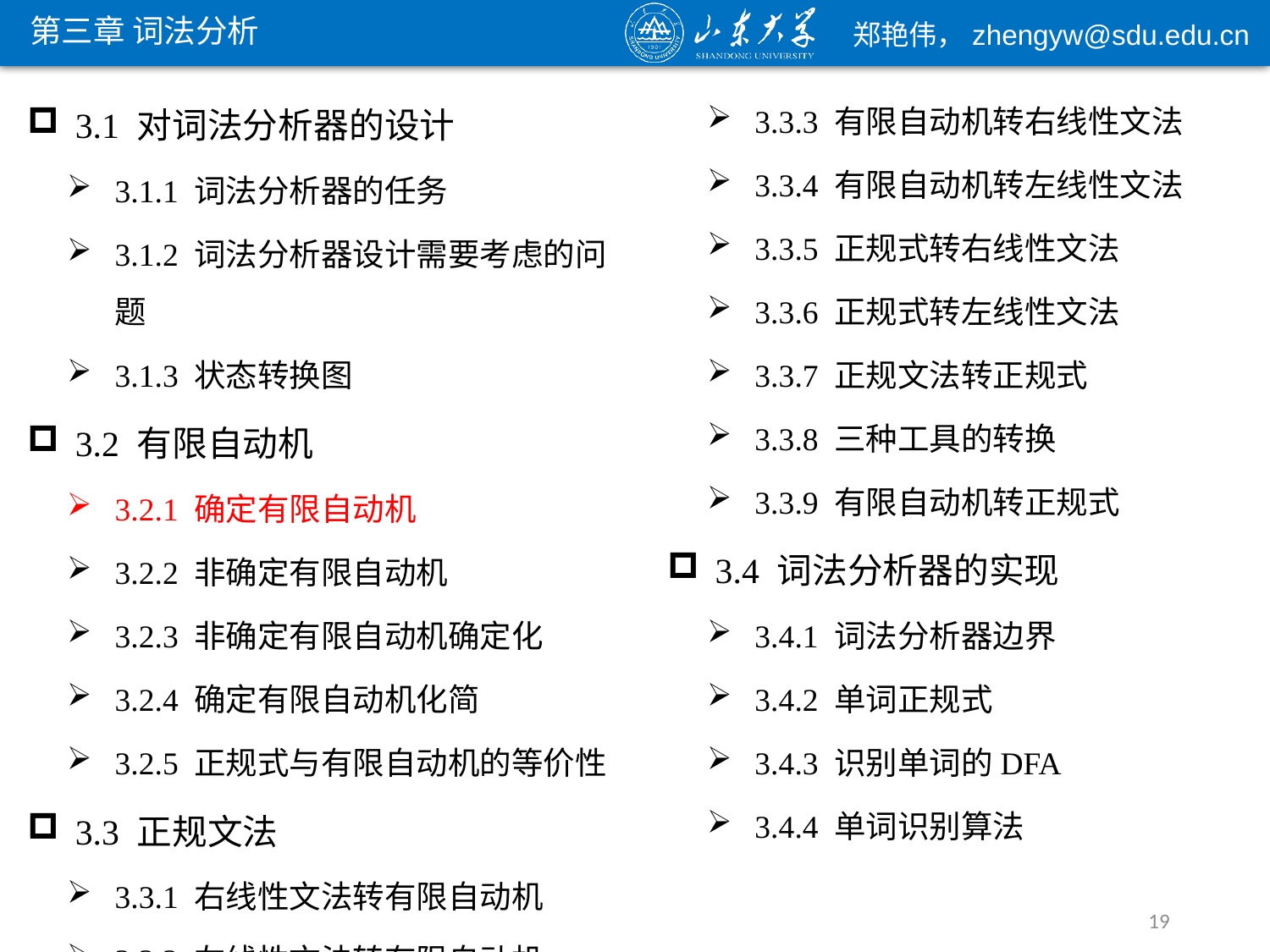

第三章 词法分析
3.1 对词法分析器的设计
3.1.1 词法分析器的任务
3.1.2 词法分析器设计需要考虑的问题
3.1.3 状态转换图
3.2 有限自动机
3.2.1 确定有限自动机
3.2.2 非确定有限自动机
3.2.3 非确定有限自动机确定化
3.2.4 确定有限自动机化简
3.2.5 正规式与有限自动机的等价性
3.3 正规文法
3.3.1 右线性文法转有限自动机
3.3.2 左线性文法转有限自动机
3.3.3 有限自动机转右线性文法
3.3.4 有限自动机转左线性文法
3.3.5 正规式转右线性文法
3.3.6 正规式转左线性文法
3.3.7 正规文法转正规式
3.3.8 三种工具的转换
3.3.9 有限自动机转正规式
3.4 词法分析器的实现
3.4.1 词法分析器边界
3.4.2 单词正规式
3.4.3 识别单词的DFA
3.4.4 单词识别算法
19